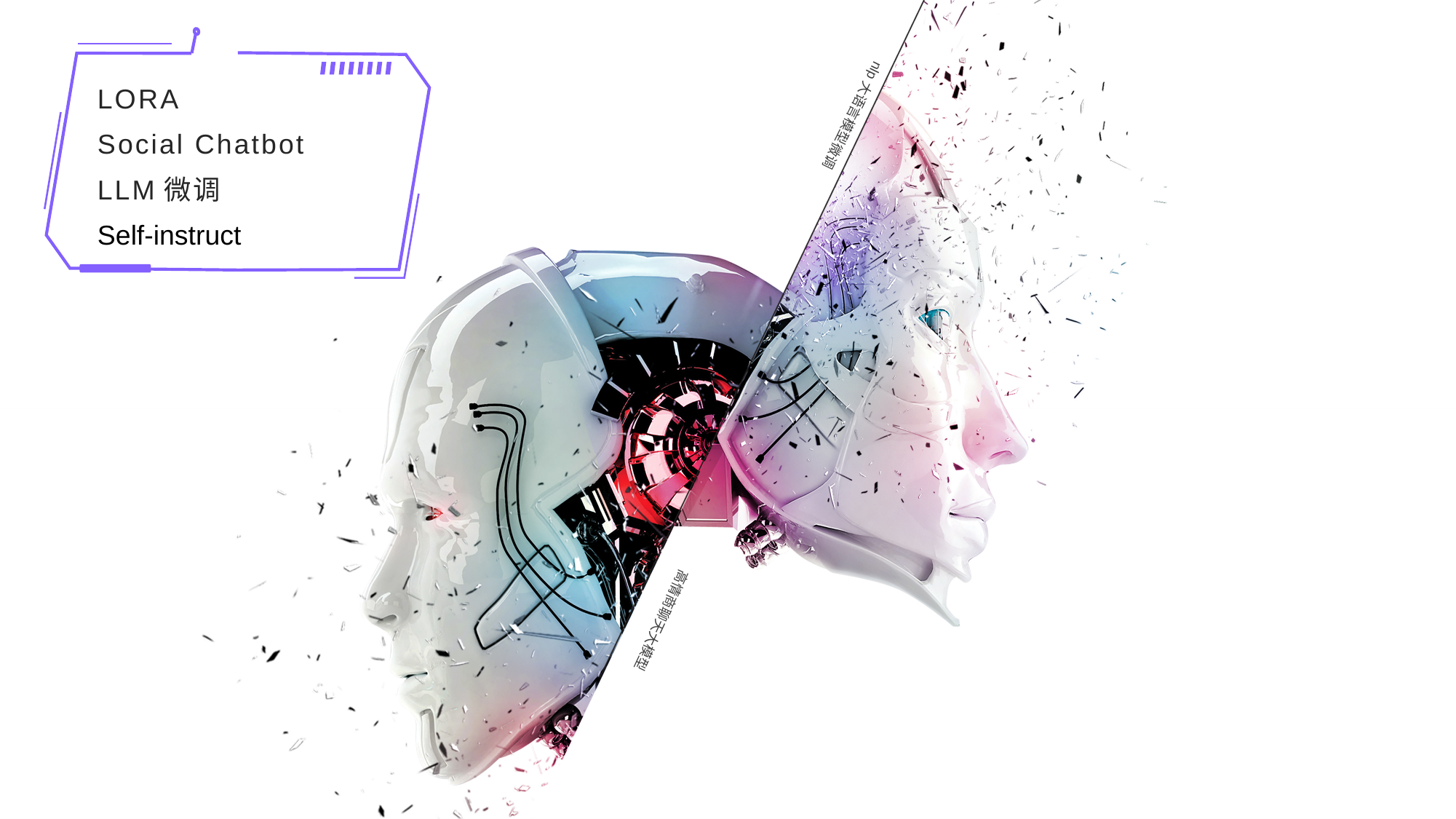

LORA
Social Chatbot
LLM微调
Self-instruct

nlp大语言模型微调

高情商聊天大模型